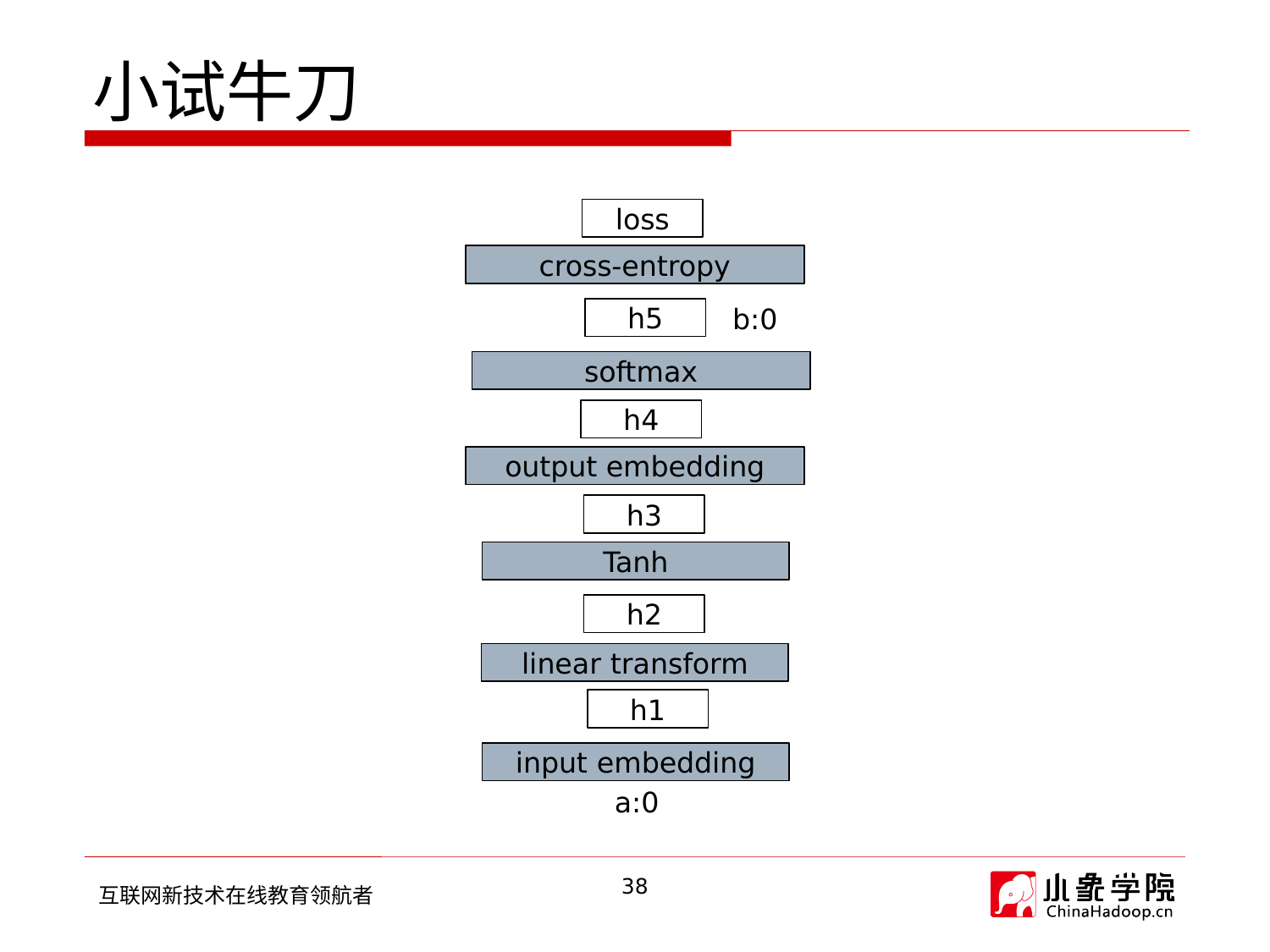

# 小试牛刀
loss
cross-entropy
b:0
h5
softmax
h4
output embedding
h3
Tanh
h2
linear transform
h1
input embedding
a:0
38